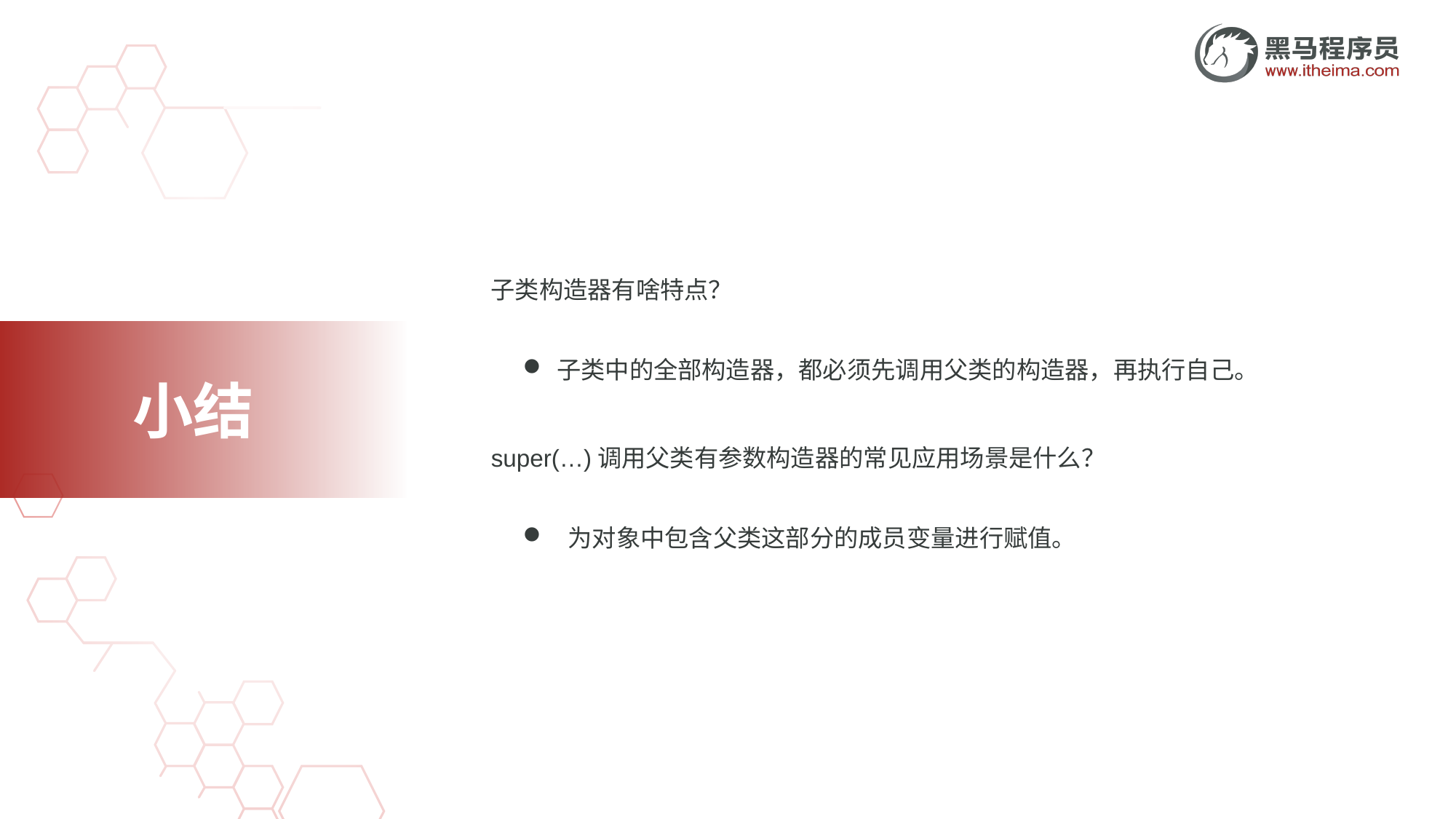

子类构造器有啥特点？
子类中的全部构造器，都必须先调用父类的构造器，再执行自己。
super(…)调用父类有参数构造器的常见应用场景是什么？
 为对象中包含父类这部分的成员变量进行赋值。